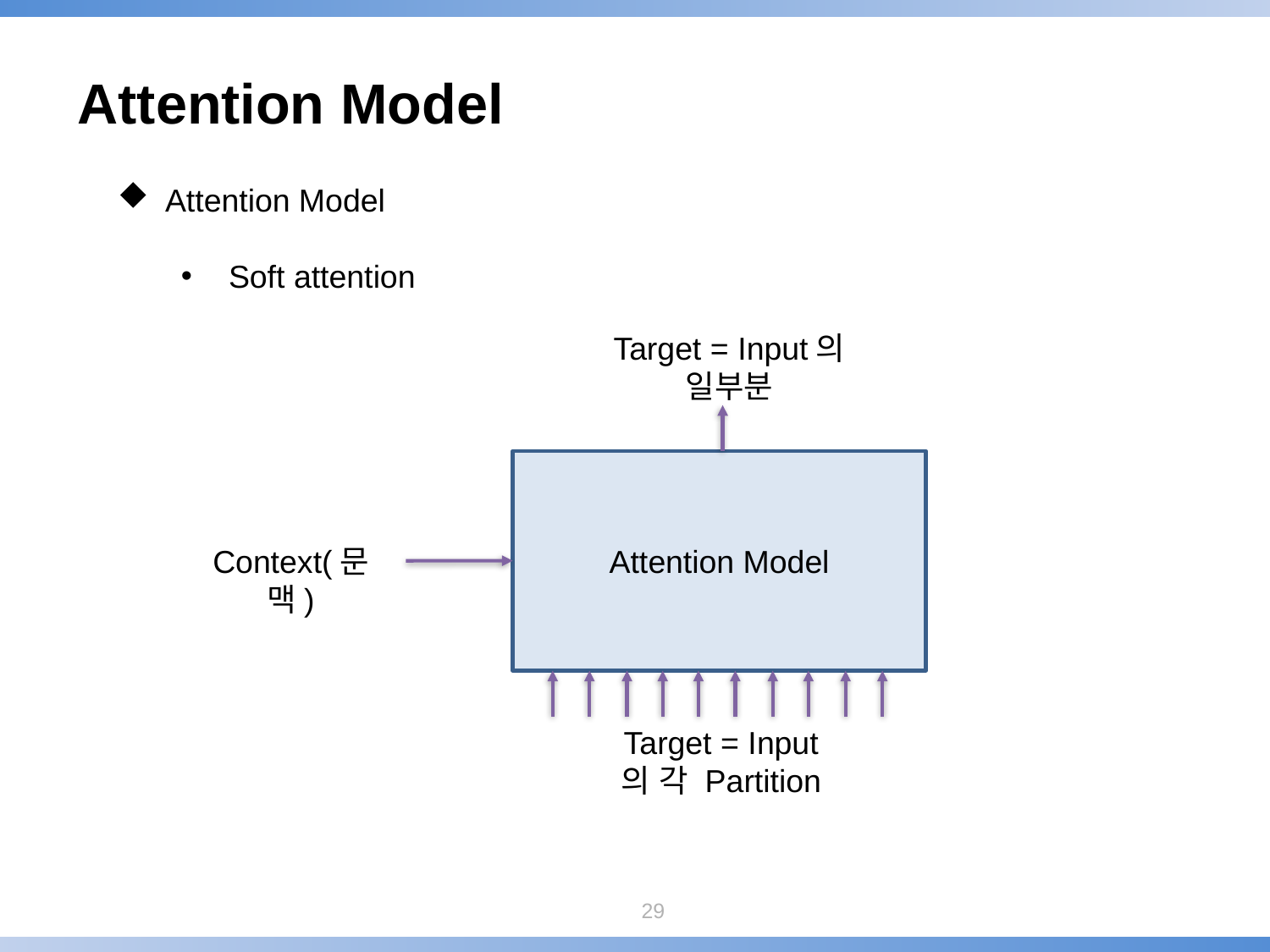

# Attention Model
Attention Model

Soft attention

Target = Input의 일부분

Attention Model
Context(문맥)
Target = Input
의 각 Partition
29